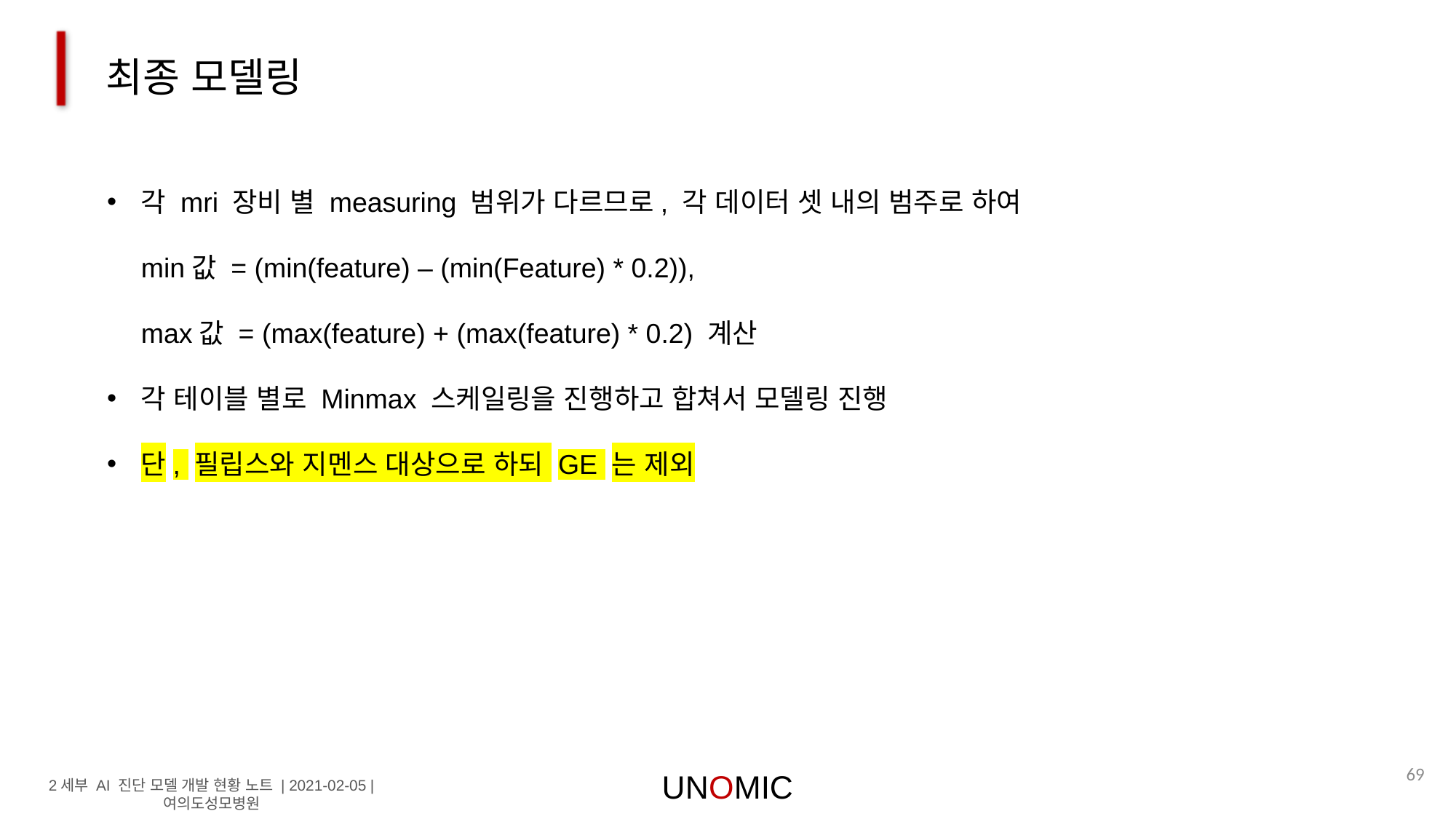

최종 모델링

각 mri 장비 별 measuring 범위가 다르므로, 각 데이터 셋 내의 범주로 하여
min값 = (min(feature) – (min(Feature) * 0.2)),
max값 = (max(feature) + (max(feature) * 0.2) 계산
각 테이블 별로 Minmax 스케일링을 진행하고 합쳐서 모델링 진행
단, 필립스와 지멘스 대상으로 하되 GE 는 제외
69
UNOMIC
2세부 AI 진단 모델 개발 현황 노트 | 2021-02-05 | 여의도성모병원